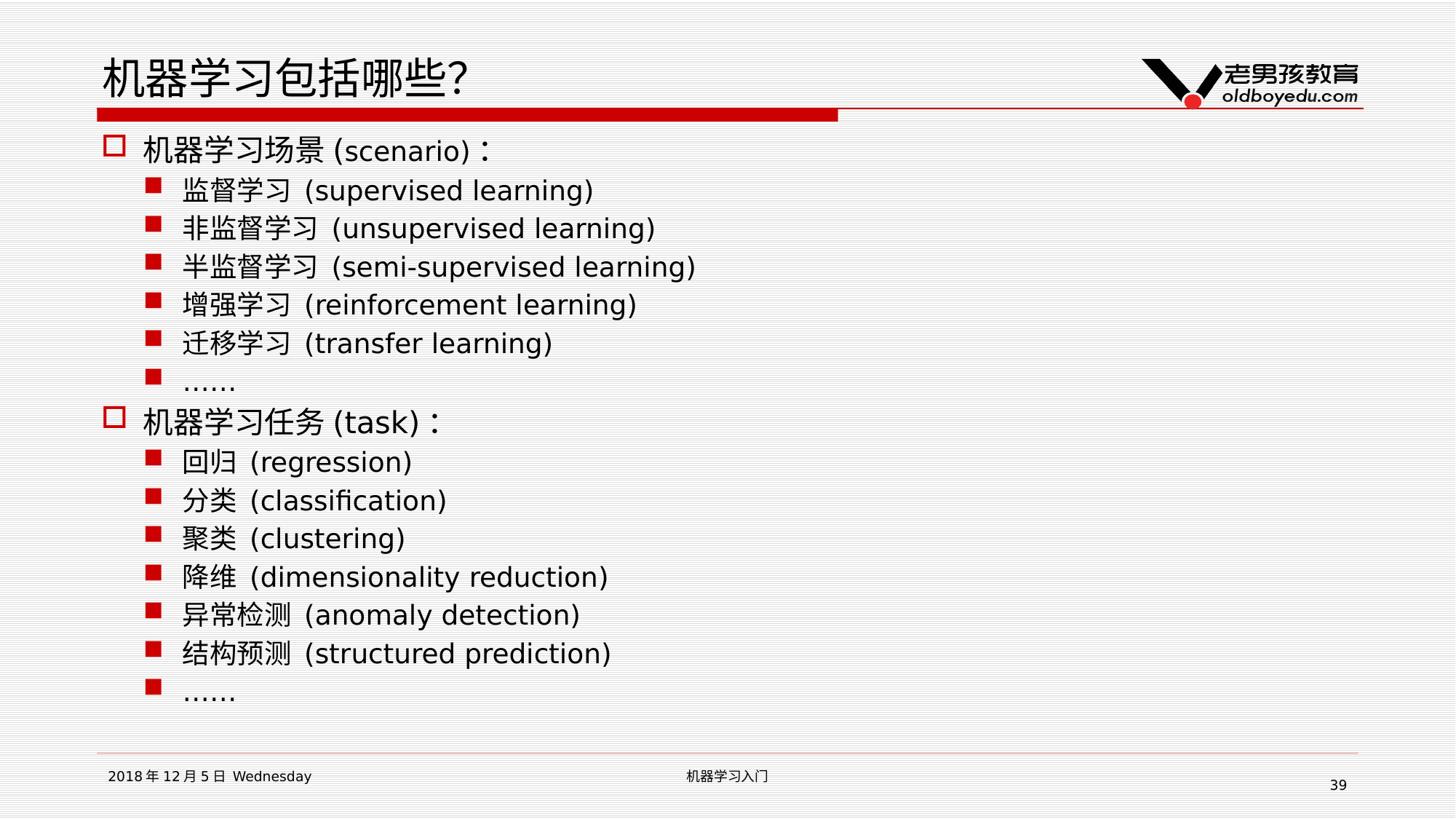

# 机器学习包括哪些？
机器学习场景(scenario)：
监督学习 (supervised learning)
非监督学习 (unsupervised learning)
半监督学习 (semi-supervised learning)
增强学习 (reinforcement learning)
迁移学习 (transfer learning)
……
机器学习任务(task)：
回归 (regression)
分类 (classification)
聚类 (clustering)
降维 (dimensionality reduction)
异常检测 (anomaly detection)
结构预测 (structured prediction)
……
2018年12月5日 Wednesday
机器学习入门
39